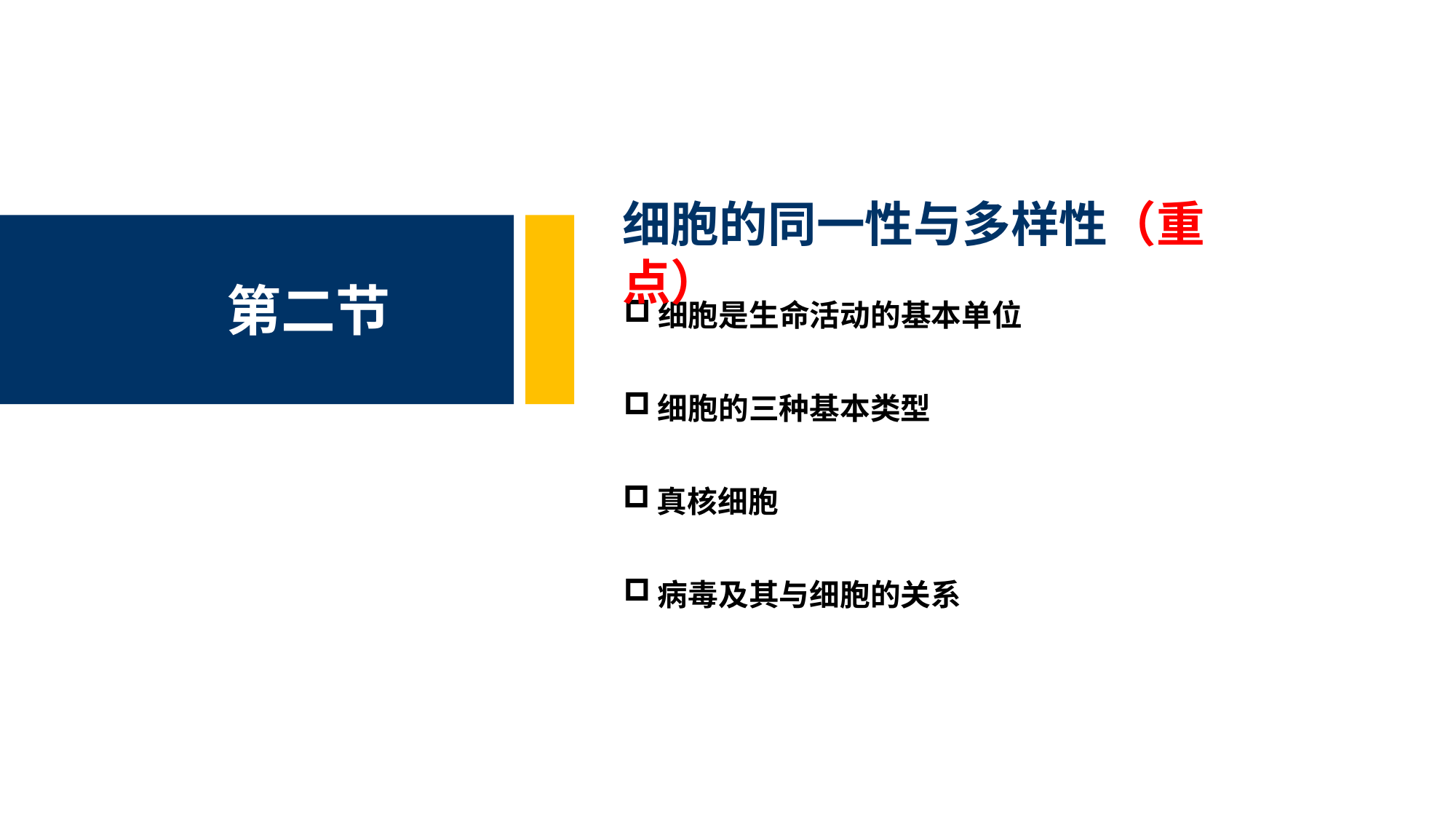

细胞的同一性与多样性（重点）

第二节
细胞是生命活动的基本单位
细胞的三种基本类型
真核细胞
病毒及其与细胞的关系